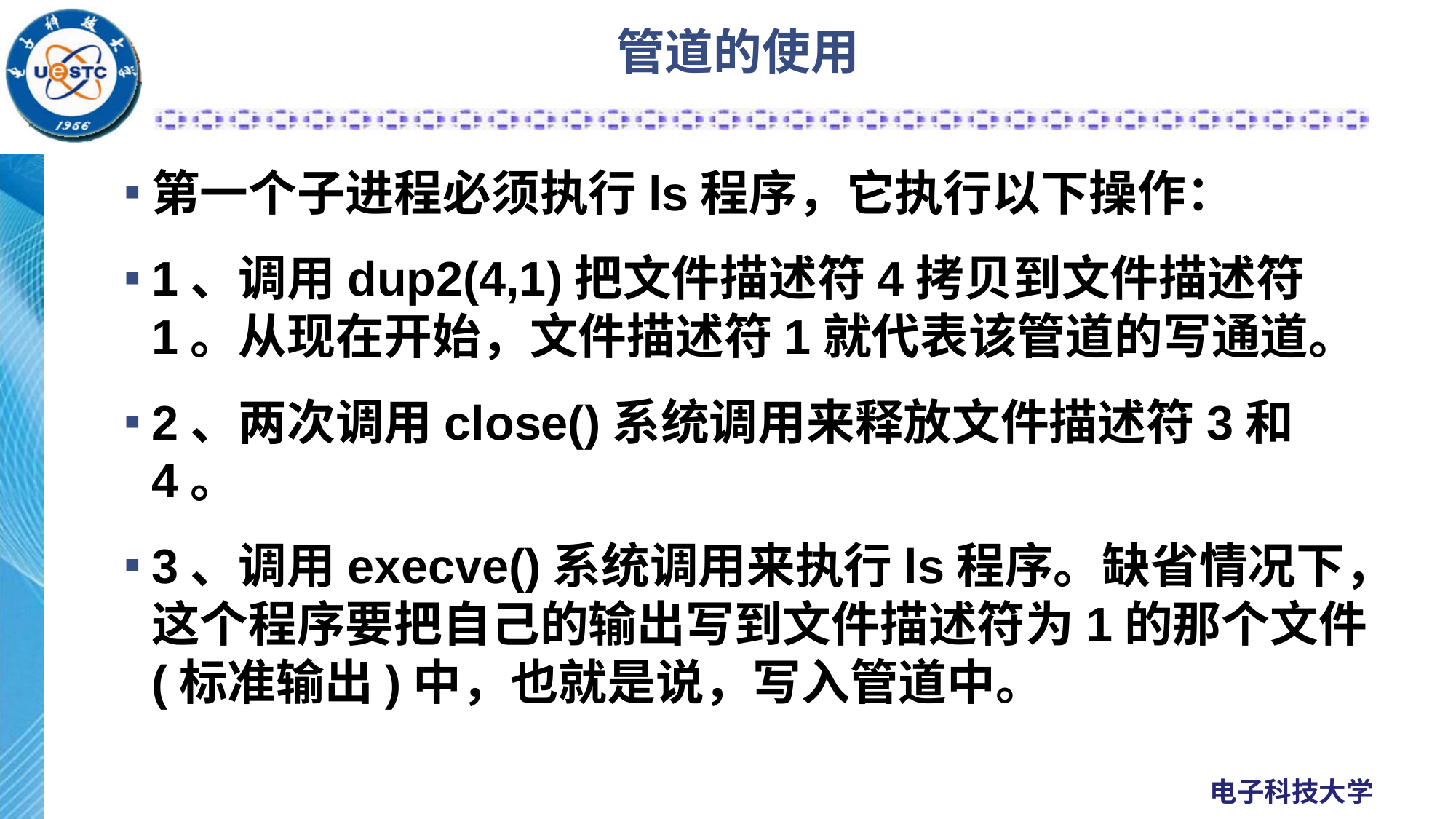

# 管道的使用
第一个子进程必须执行ls程序，它执行以下操作：
1、调用dup2(4,1)把文件描述符4拷贝到文件描述符1。从现在开始，文件描述符1就代表该管道的写通道。
2、两次调用close()系统调用来释放文件描述符3和4。
3、调用execve()系统调用来执行ls程序。缺省情况下，这个程序要把自己的输出写到文件描述符为1的那个文件(标准输出)中，也就是说，写入管道中。